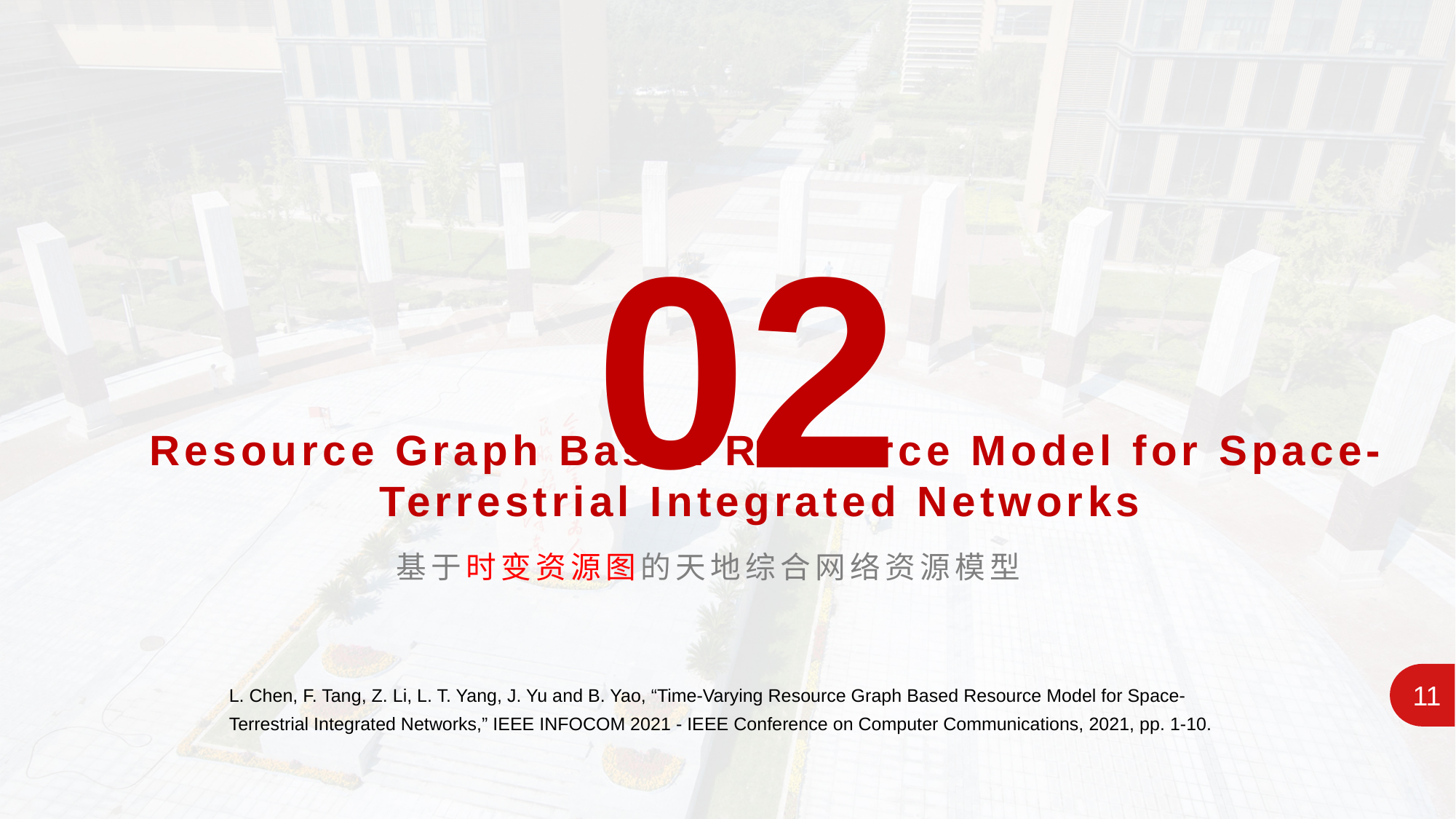

02
Resource Graph Based Resource Model for Space-Terrestrial Integrated Networks
基于时变资源图的天地综合网络资源模型
11
L. Chen, F. Tang, Z. Li, L. T. Yang, J. Yu and B. Yao, “Time-Varying Resource Graph Based Resource Model for Space-Terrestrial Integrated Networks,” IEEE INFOCOM 2021 - IEEE Conference on Computer Communications, 2021, pp. 1-10.